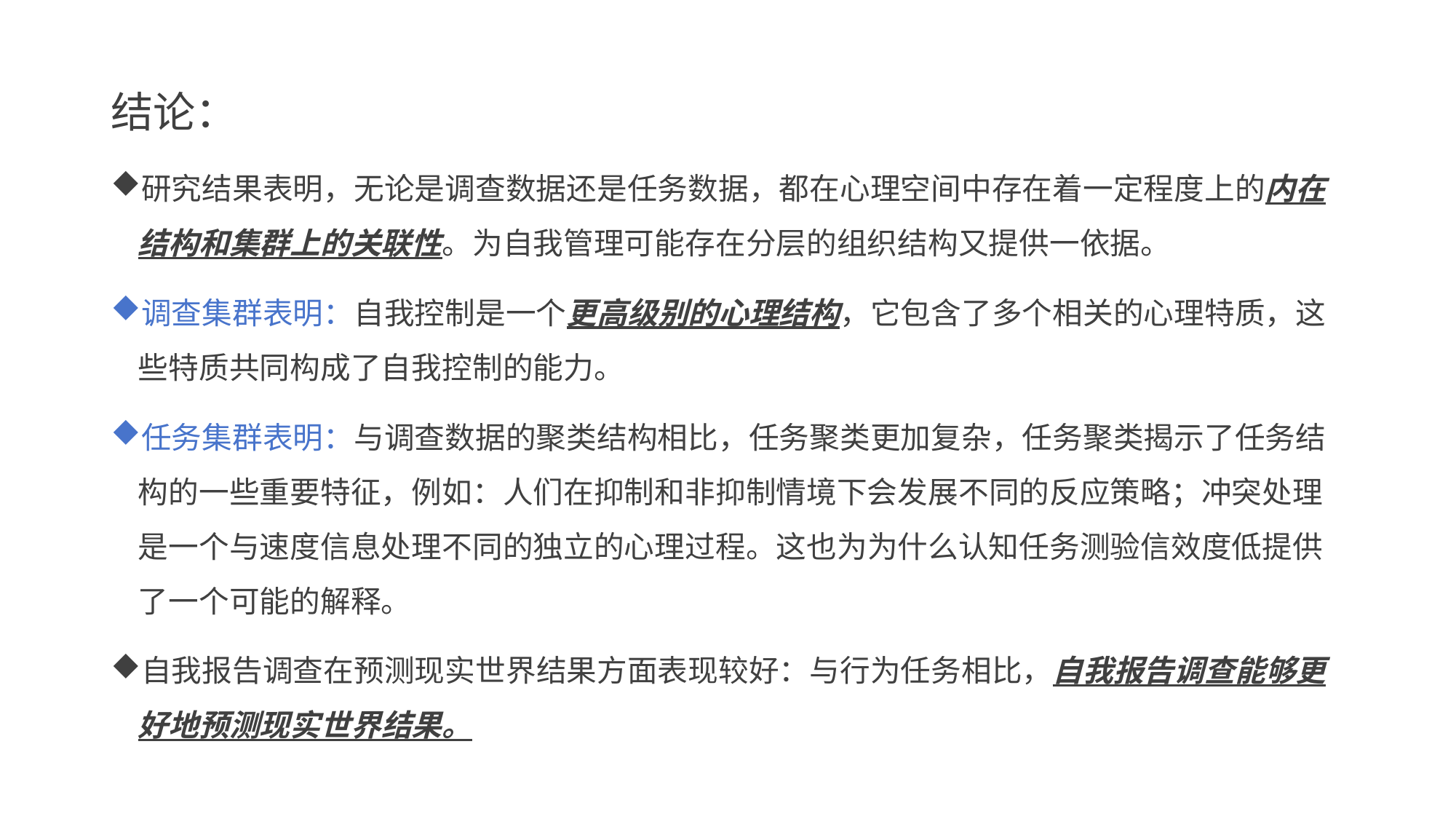

结论：
研究结果表明，无论是调查数据还是任务数据，都在心理空间中存在着一定程度上的内在结构和集群上的关联性。为自我管理可能存在分层的组织结构又提供一依据。
调查集群表明：自我控制是一个更高级别的心理结构，它包含了多个相关的心理特质，这些特质共同构成了自我控制的能力。
任务集群表明：与调查数据的聚类结构相比，任务聚类更加复杂，任务聚类揭示了任务结构的一些重要特征，例如：人们在抑制和非抑制情境下会发展不同的反应策略；冲突处理是一个与速度信息处理不同的独立的心理过程。这也为为什么认知任务测验信效度低提供了一个可能的解释。
自我报告调查在预测现实世界结果方面表现较好：与行为任务相比，自我报告调查能够更好地预测现实世界结果。